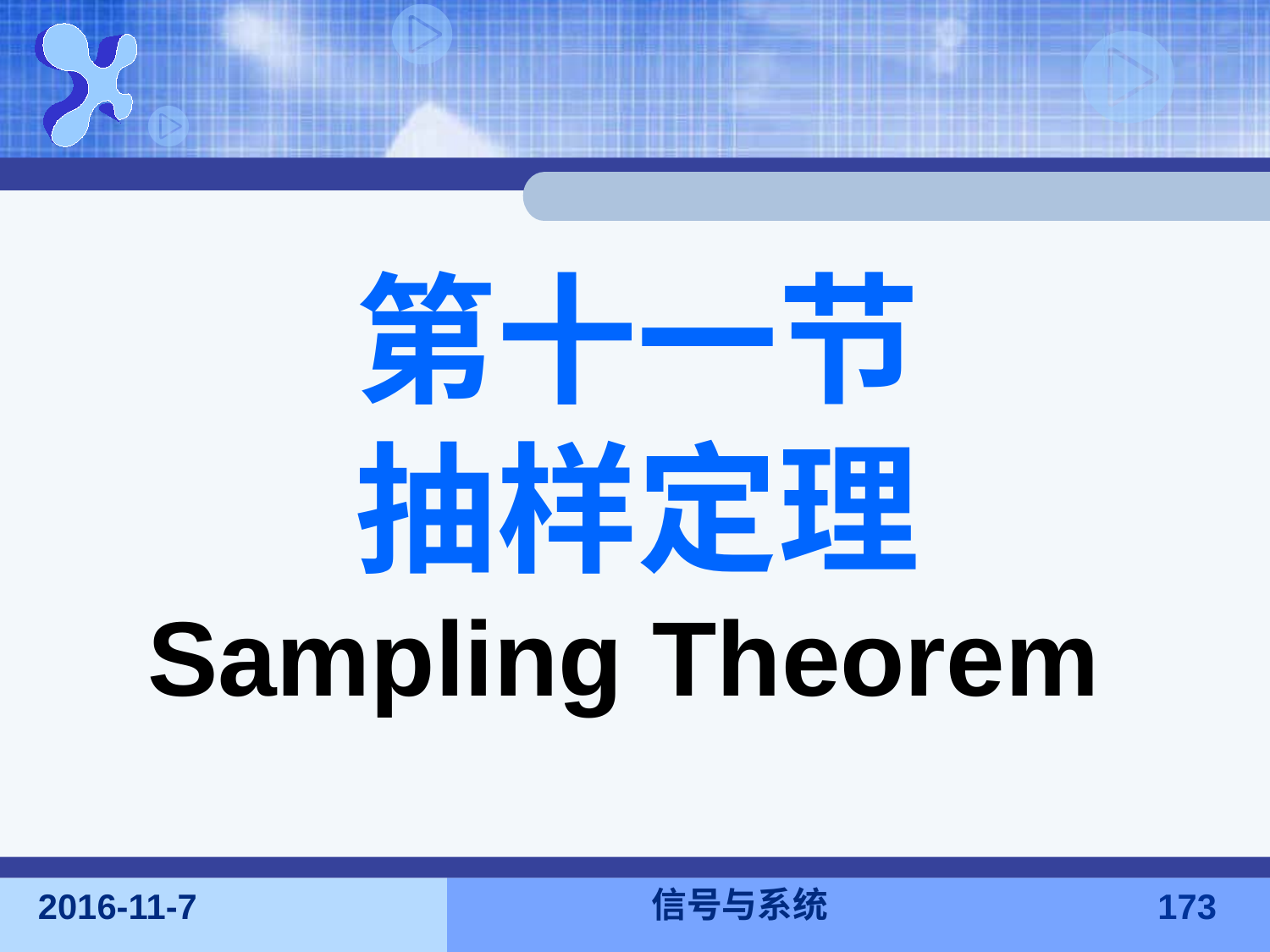

第十一节
抽样定理
Sampling Theorem
信号与系统
2016-11-7
173